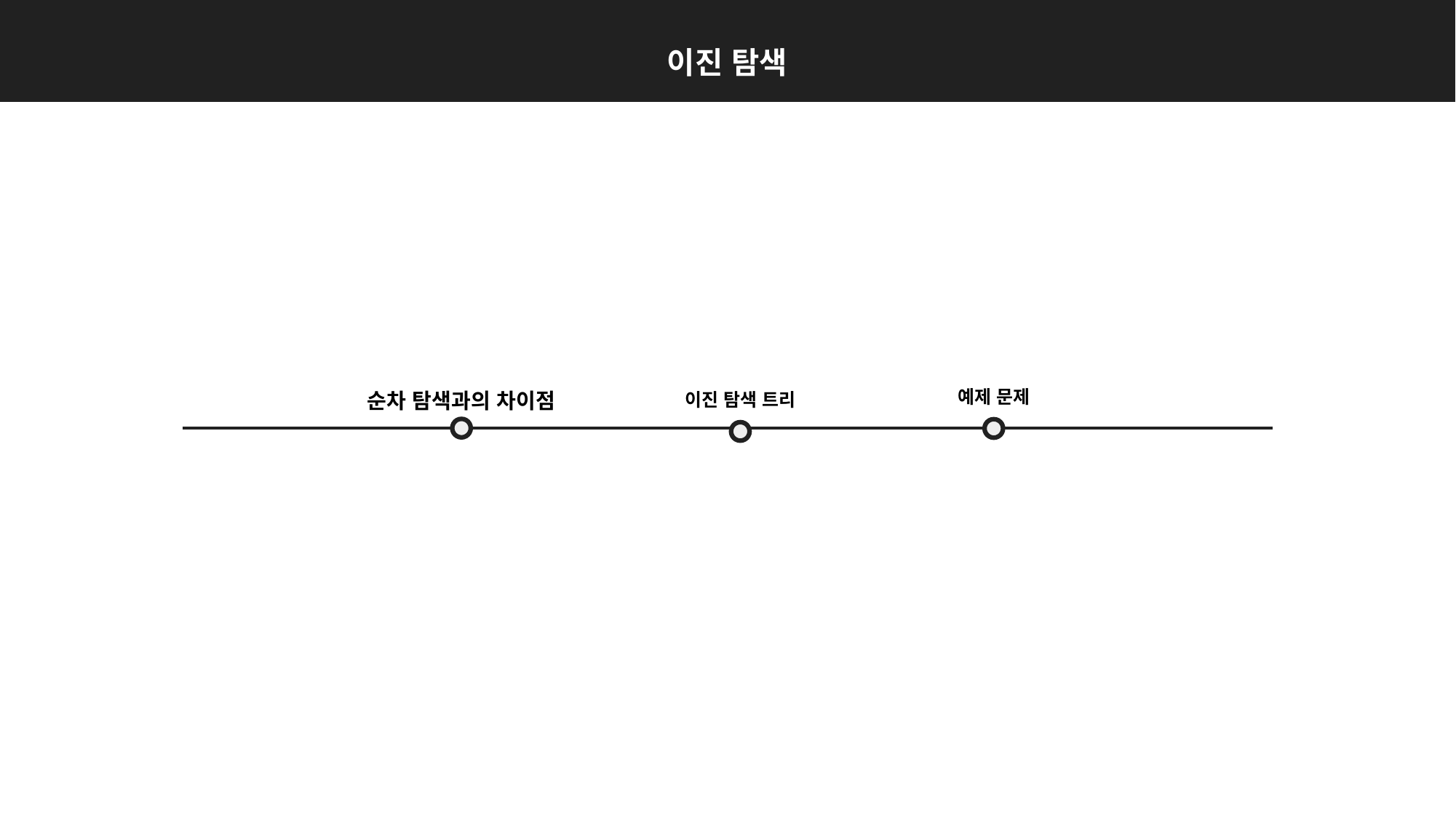

이진 탐색
순차 탐색과의 차이점
예제 문제
이진 탐색 트리